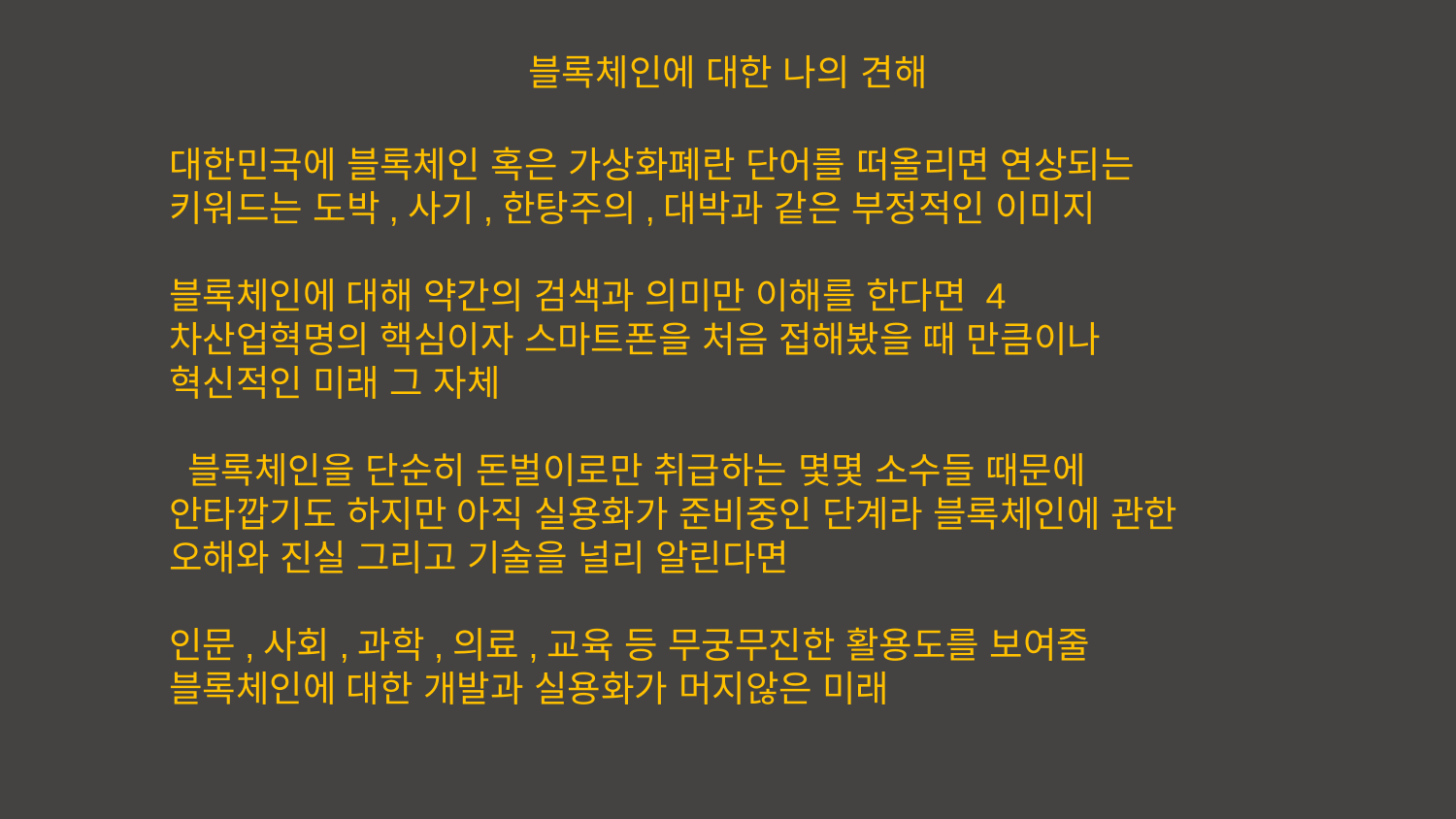

블록체인에 대한 나의 견해
대한민국에 블록체인 혹은 가상화폐란 단어를 떠올리면 연상되는 키워드는 도박,사기,한탕주의,대박과 같은 부정적인 이미지

블록체인에 대해 약간의 검색과 의미만 이해를 한다면 4차산업혁명의 핵심이자 스마트폰을 처음 접해봤을 때 만큼이나 혁신적인 미래 그 자체

 블록체인을 단순히 돈벌이로만 취급하는 몇몇 소수들 때문에 안타깝기도 하지만 아직 실용화가 준비중인 단계라 블록체인에 관한 오해와 진실 그리고 기술을 널리 알린다면

인문,사회,과학,의료,교육 등 무궁무진한 활용도를 보여줄 블록체인에 대한 개발과 실용화가 머지않은 미래